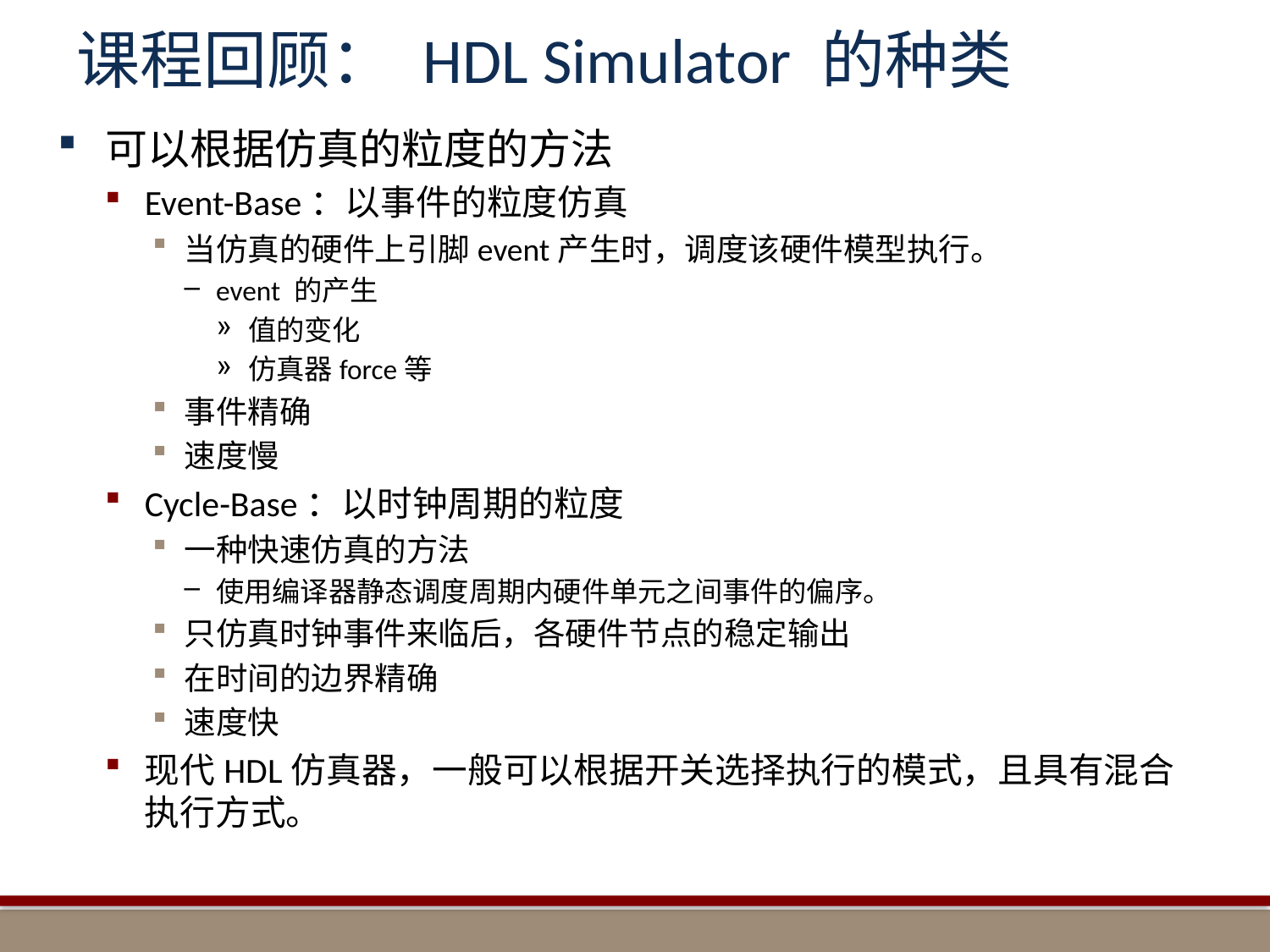

# 课程回顾： HDL Simulator 的种类
可以根据仿真的粒度的方法
Event-Base：以事件的粒度仿真
当仿真的硬件上引脚event产生时，调度该硬件模型执行。
event 的产生
值的变化
仿真器force等
事件精确
速度慢
Cycle-Base：以时钟周期的粒度
一种快速仿真的方法
使用编译器静态调度周期内硬件单元之间事件的偏序。
只仿真时钟事件来临后，各硬件节点的稳定输出
在时间的边界精确
速度快
现代HDL仿真器，一般可以根据开关选择执行的模式，且具有混合执行方式。